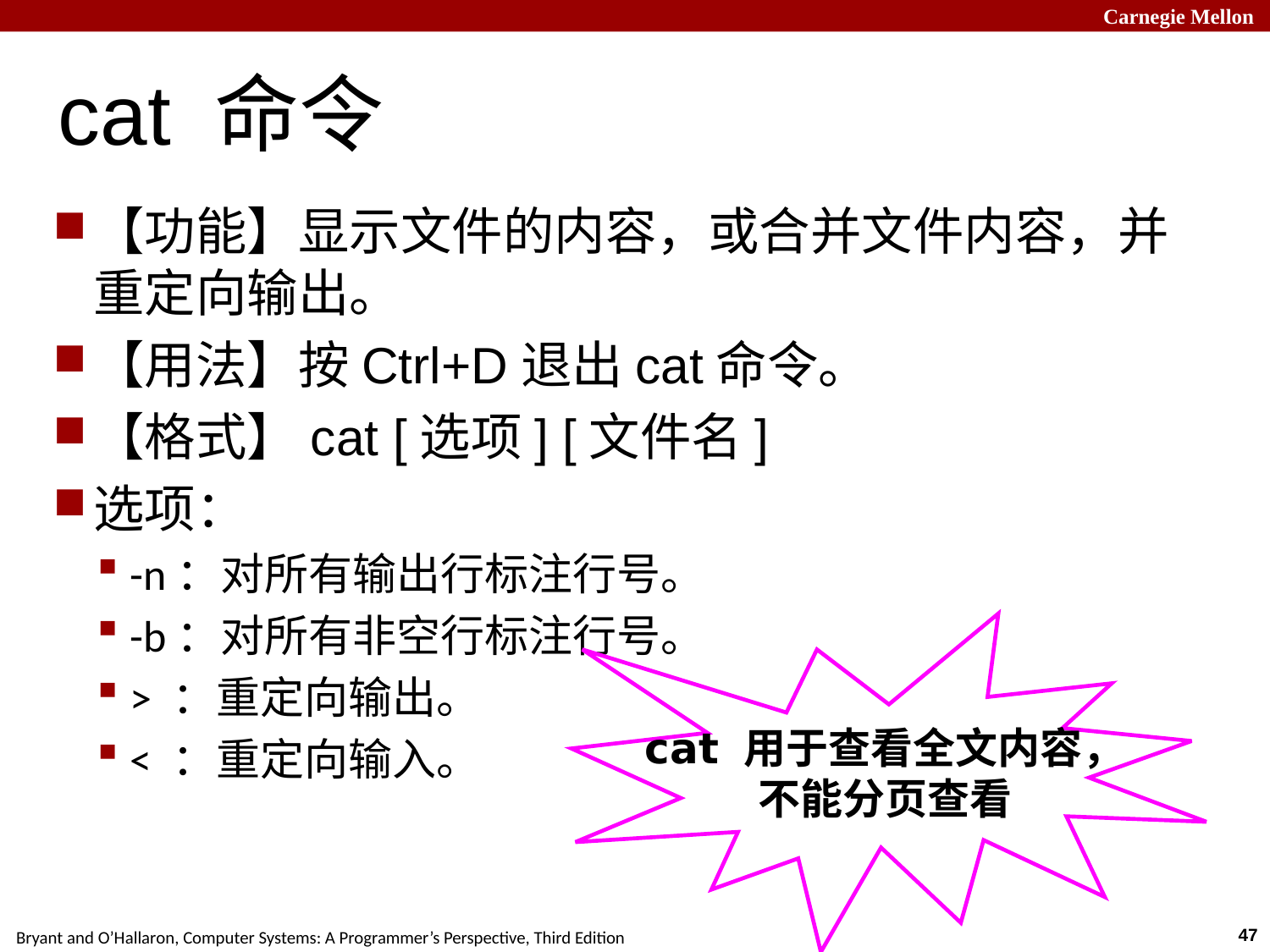

# cat 命令
【功能】显示文件的内容，或合并文件内容，并重定向输出。
【用法】按Ctrl+D退出cat命令。
【格式】cat [选项] [文件名]
选项：
-n：对所有输出行标注行号。
-b：对所有非空行标注行号。
> ：重定向输出。
< ：重定向输入。
cat 用于查看全文内容，
不能分页查看